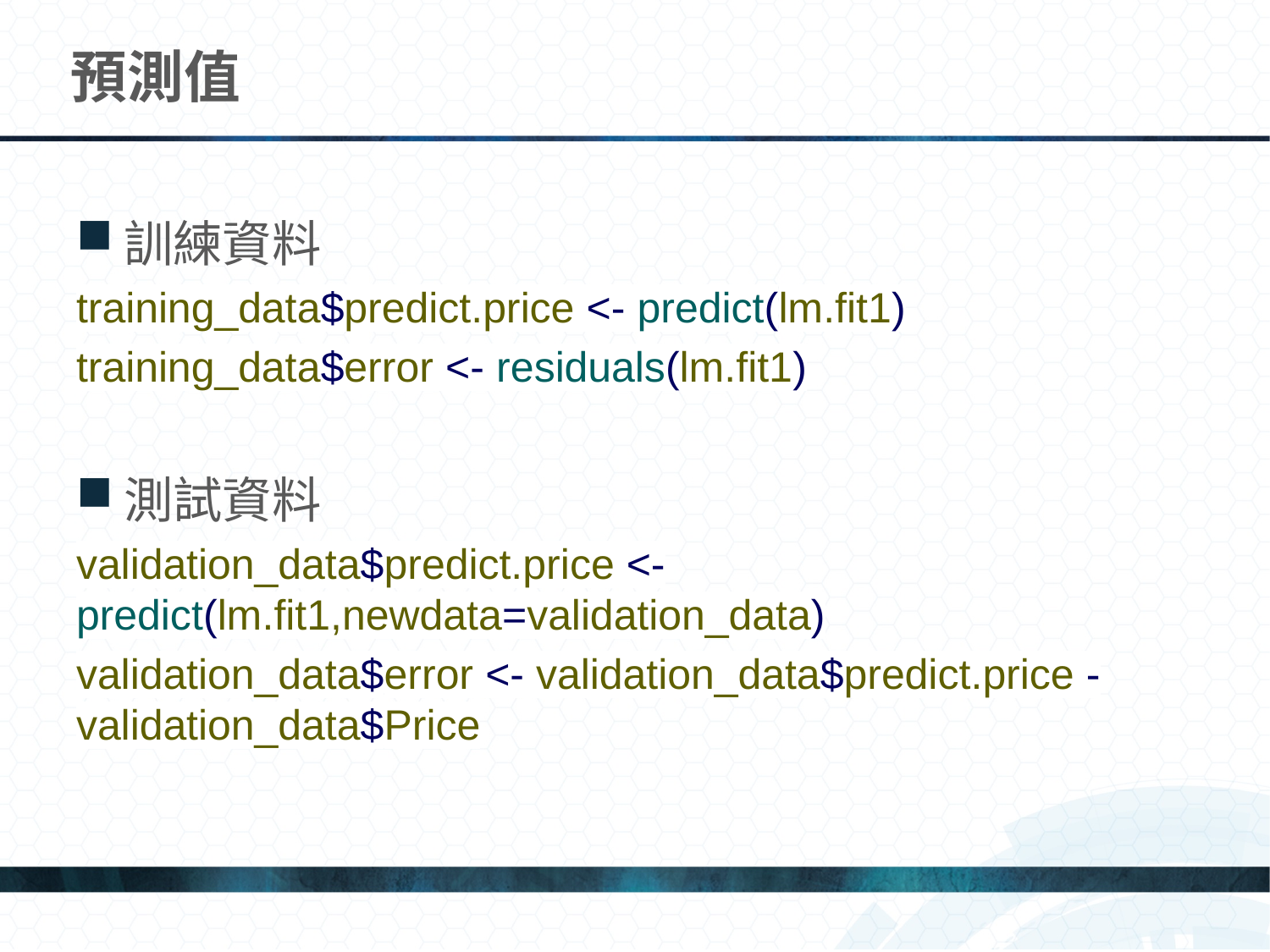

# 預測值
訓練資料
training_data$predict.price <- predict(lm.fit1)
training_data$error <- residuals(lm.fit1)

測試資料
validation_data$predict.price <- predict(lm.fit1,newdata=validation_data)
validation_data$error <- validation_data$predict.price - validation_data$Price